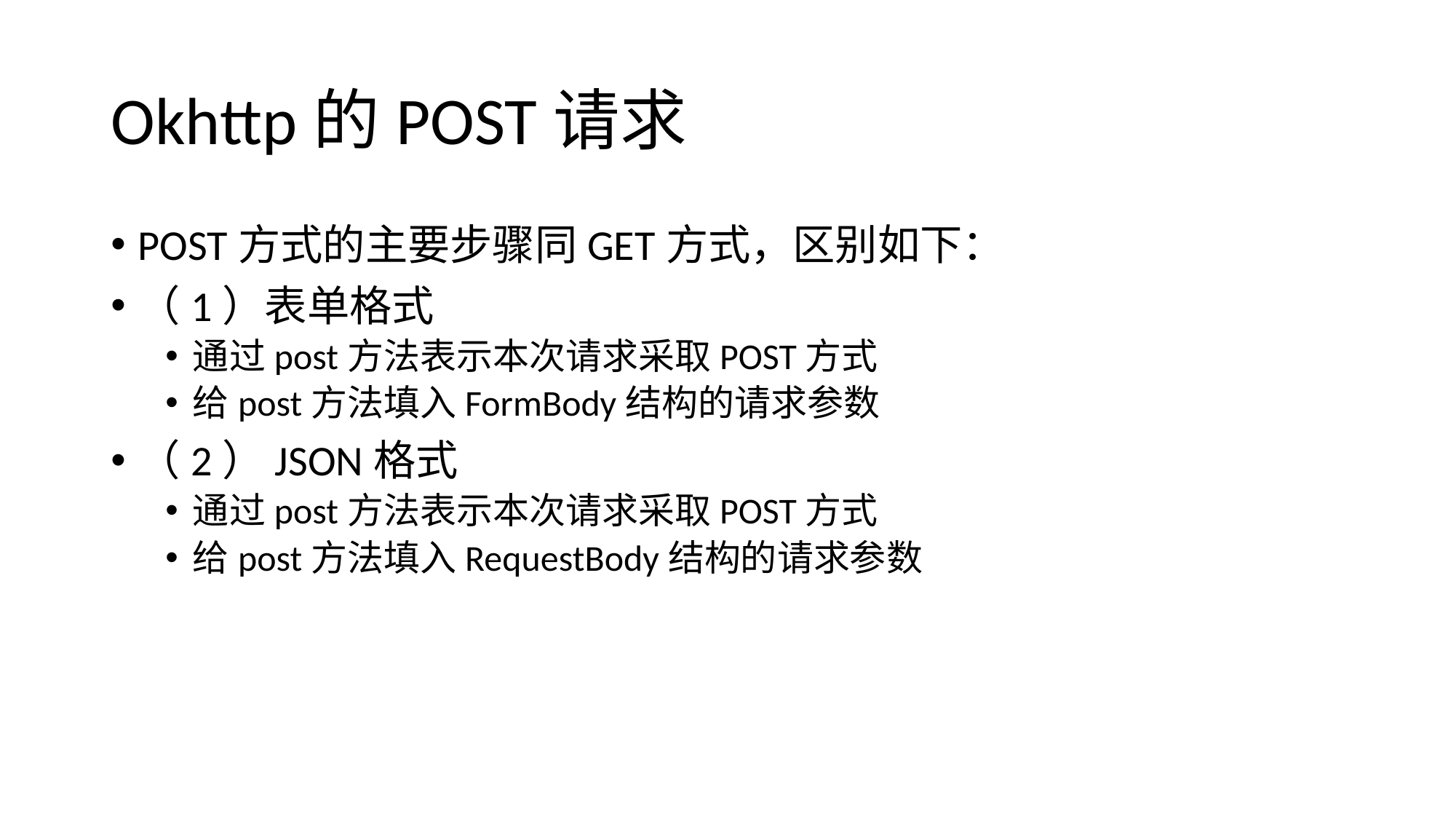

# Okhttp的POST请求
POST方式的主要步骤同GET方式，区别如下：
（1）表单格式
通过post方法表示本次请求采取POST方式
给post方法填入FormBody结构的请求参数
（2）JSON格式
通过post方法表示本次请求采取POST方式
给post方法填入RequestBody结构的请求参数